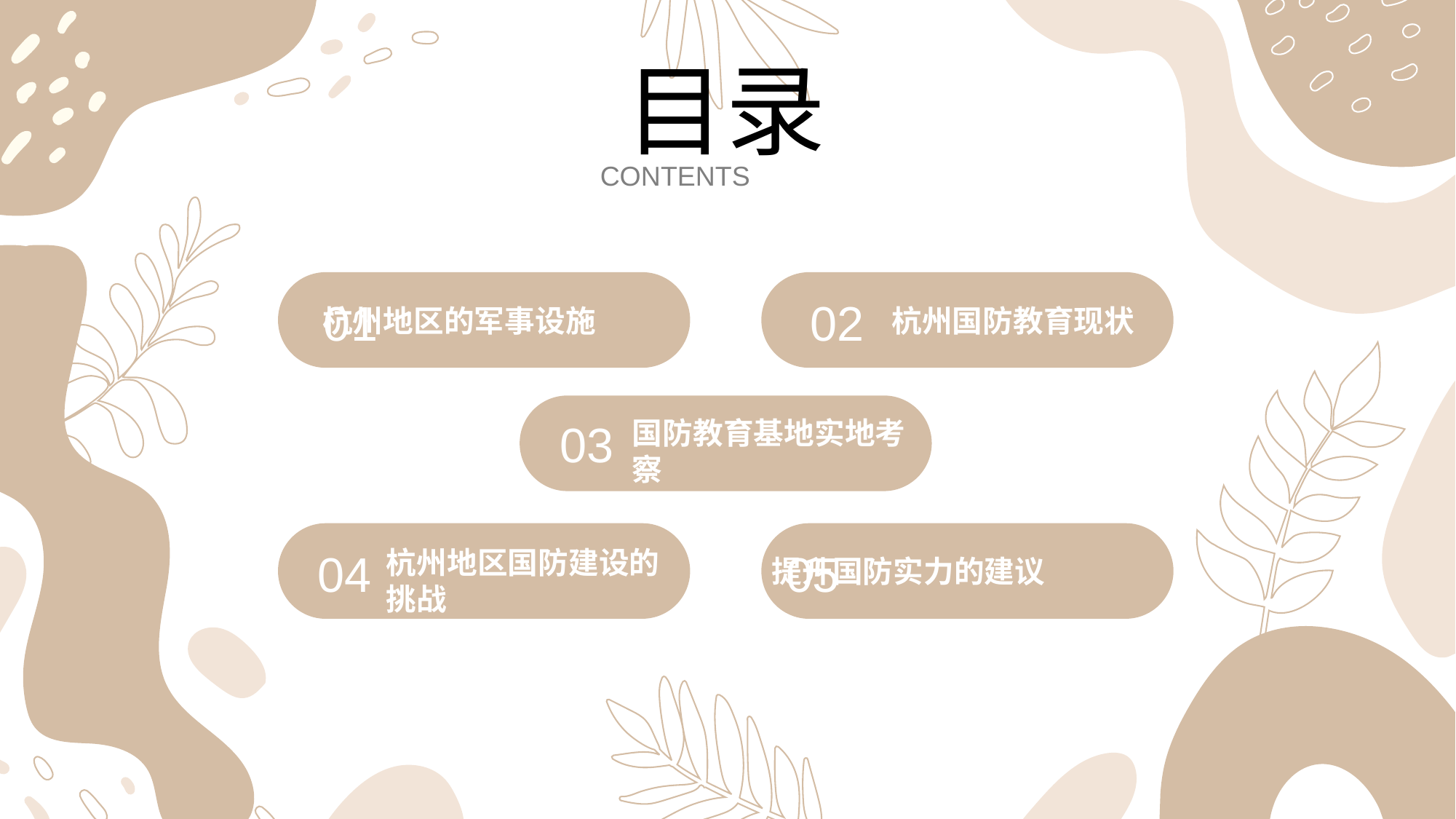

目录

CONTENTS

01
杭州地区的军事设施

02
杭州国防教育现状

05
提升国防实力的建议

04
04
杭州地区国防建设的挑战

03
国防教育基地实地考察